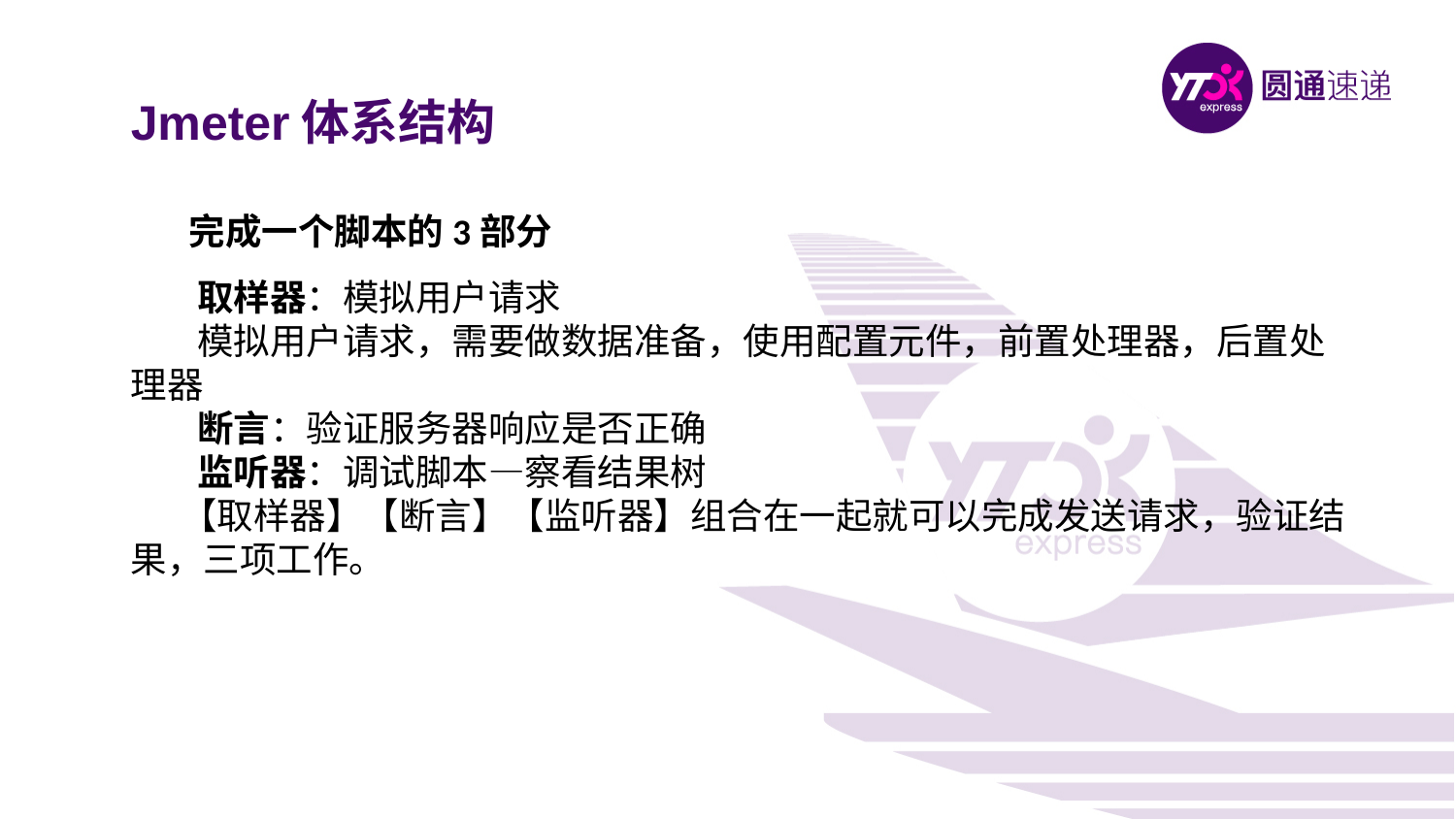

Jmeter体系结构
      完成一个脚本的3部分
       取样器：模拟用户请求
       模拟用户请求，需要做数据准备，使用配置元件，前置处理器，后置处理器
       断言：验证服务器响应是否正确
       监听器：调试脚本—察看结果树
     【取样器】【断言】【监听器】组合在一起就可以完成发送请求，验证结果，三项工作。